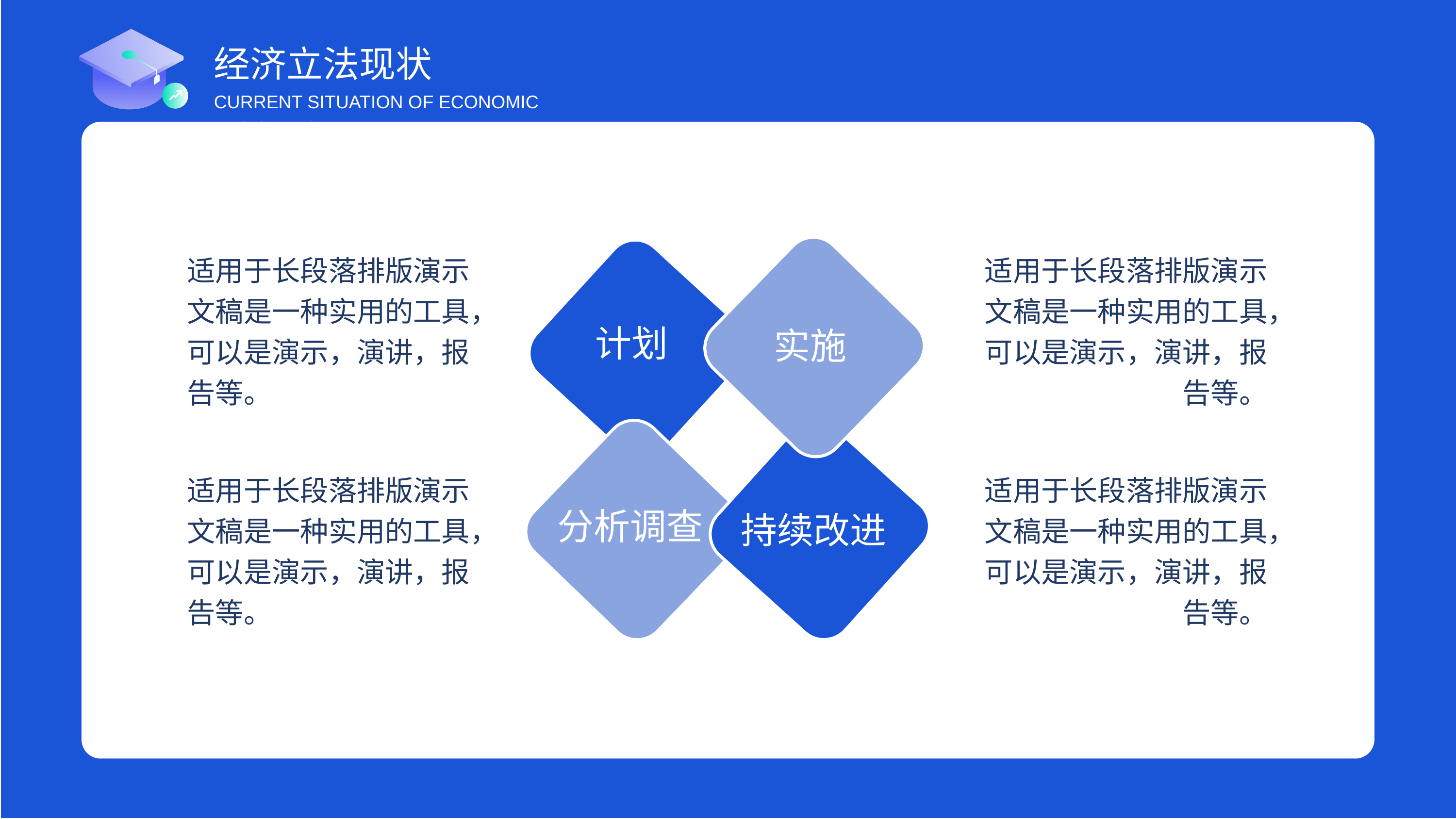

经济立法现状
CURRENT SITUATION OF ECONOMIC LEGISLATION

适用于长段落排版演示文稿是一种实用的工具，可以是演示，演讲，报告等。
适用于长段落排版演示文稿是一种实用的工具，可以是演示，演讲，报告等。

计划
实施

适用于长段落排版演示文稿是一种实用的工具，可以是演示，演讲，报告等。
适用于长段落排版演示文稿是一种实用的工具，可以是演示，演讲，报告等。
分析调查
持续改进